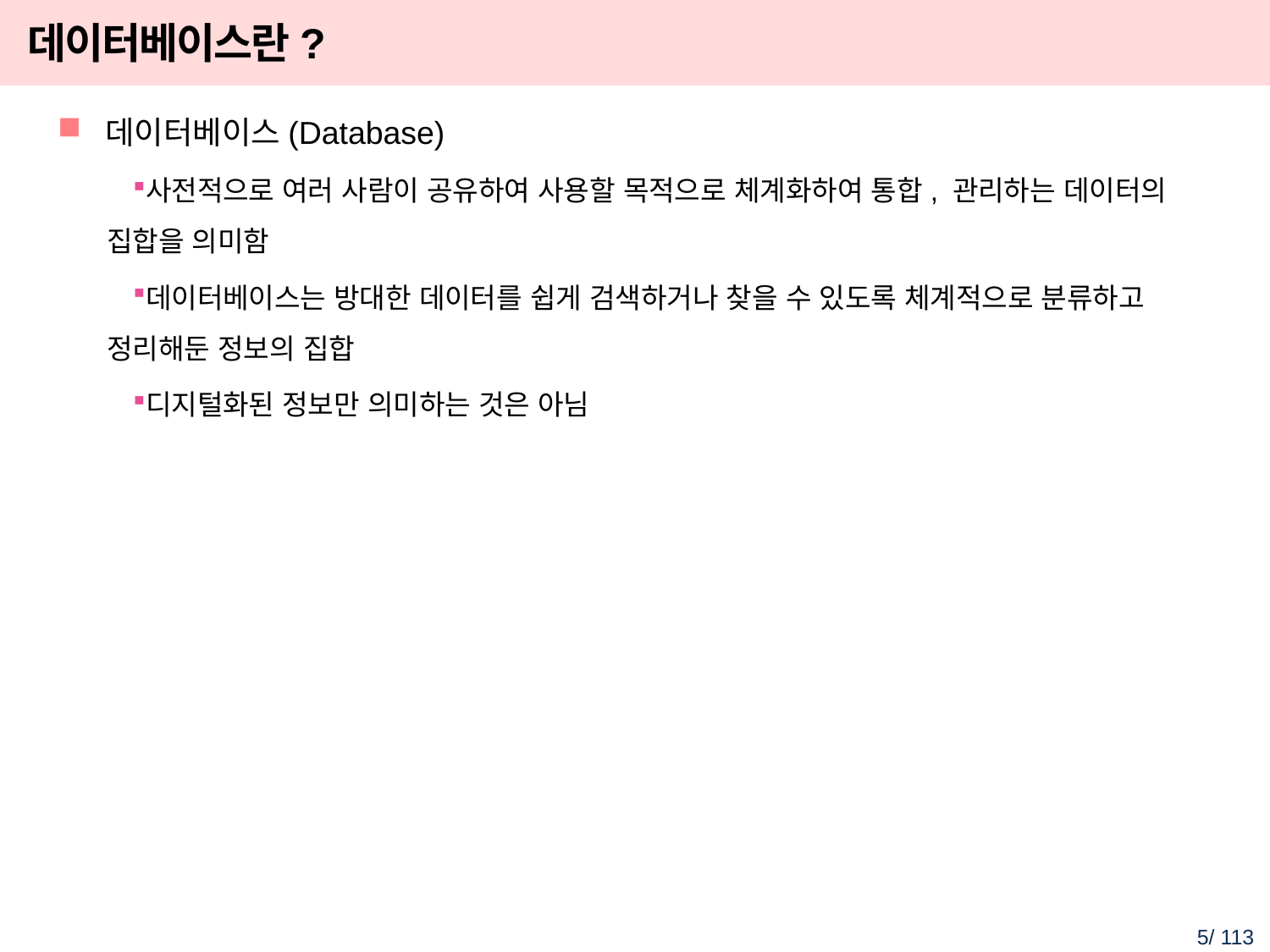

# 데이터베이스란?
데이터베이스(Database)
사전적으로 여러 사람이 공유하여 사용할 목적으로 체계화하여 통합, 관리하는 데이터의 집합을 의미함
데이터베이스는 방대한 데이터를 쉽게 검색하거나 찾을 수 있도록 체계적으로 분류하고 정리해둔 정보의 집합
디지털화된 정보만 의미하는 것은 아님